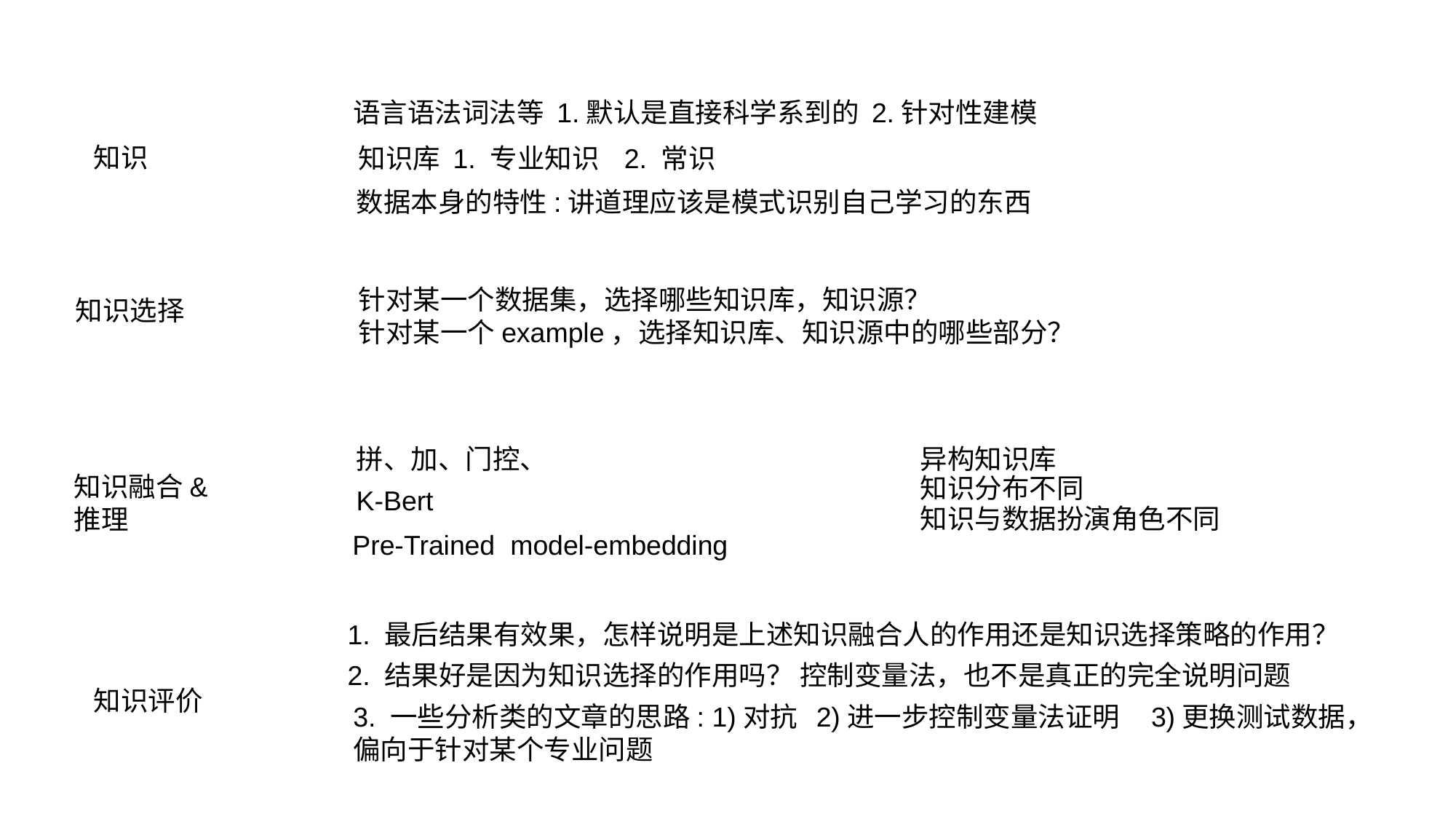

语言语法词法等 1.默认是直接科学系到的 2.针对性建模
知识
知识库 1. 专业知识   2. 常识
数据本身的特性:讲道理应该是模式识别自己学习的东西
针对某一个数据集，选择哪些知识库，知识源？
知识选择
针对某一个example，选择知识库、知识源中的哪些部分？
拼、加、门控、
异构知识库
知识融合&
推理
知识分布不同
K-Bert
知识与数据扮演角色不同
Pre-Trained  model-embedding
1. 最后结果有效果，怎样说明是上述知识融合人的作用还是知识选择策略的作用？
2. 结果好是因为知识选择的作用吗？ 控制变量法，也不是真正的完全说明问题
知识评价
3. 一些分析类的文章的思路: 1)对抗  2)进一步控制变量法证明    3)更换测试数据，偏向于针对某个专业问题